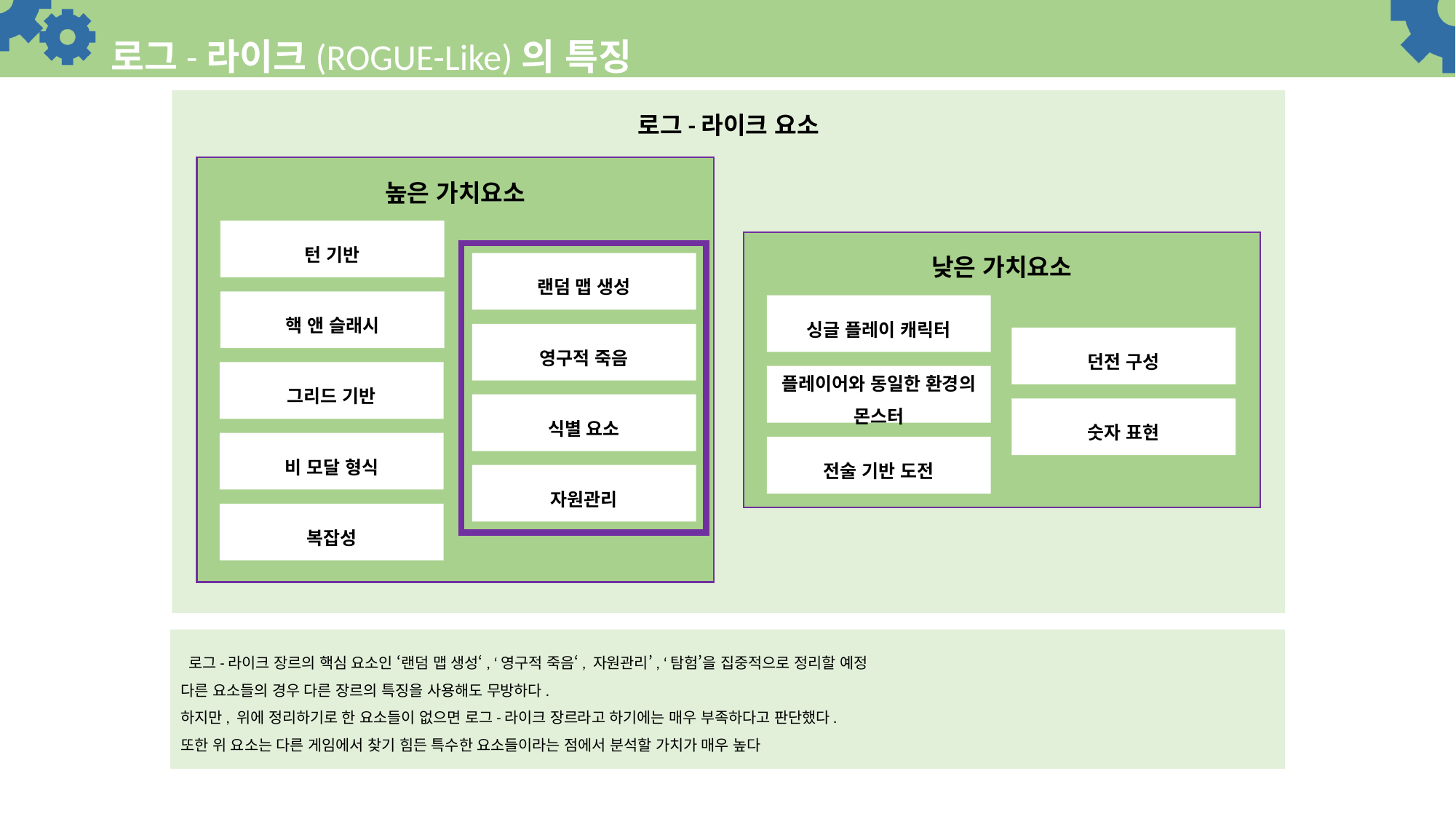

# 로그-라이크(ROGUE-Like)의 특징
로그-라이크 요소
높은 가치요소
턴 기반

랜덤 맵 생성
핵 앤 슬래시
영구적 죽음
그리드 기반
식별 요소
비 모달 형식
자원관리
복잡성
낮은 가치요소
싱글 플레이 캐릭터
던전 구성
플레이어와 동일한 환경의 몬스터
숫자 표현
전술 기반 도전
 로그-라이크 장르의 핵심 요소인 ‘랜덤 맵 생성‘, ‘영구적 죽음‘, 자원관리’, ‘탐험’을 집중적으로 정리할 예정
다른 요소들의 경우 다른 장르의 특징을 사용해도 무방하다.
하지만, 위에 정리하기로 한 요소들이 없으면 로그-라이크 장르라고 하기에는 매우 부족하다고 판단했다.
또한 위 요소는 다른 게임에서 찾기 힘든 특수한 요소들이라는 점에서 분석할 가치가 매우 높다
오늘날의 다른 게임들과 다른 점이 많다.
‘턴 기반’의 경우 다양한 의견이 많이 나오고 있다.
왜냐하면 ‘로그’가 나올 당시 PC사양 한계로 ‘턴 기반’을 사용한 것을 너무 일반화 해서 정리한 것이 아니냐는 의견이다.
핵심적인 부분은 ‘높은 가치요소’ 부분으로 위 요소들을 기반으로 만들어진 게임을 ‘로그 라이크’라고 한다.